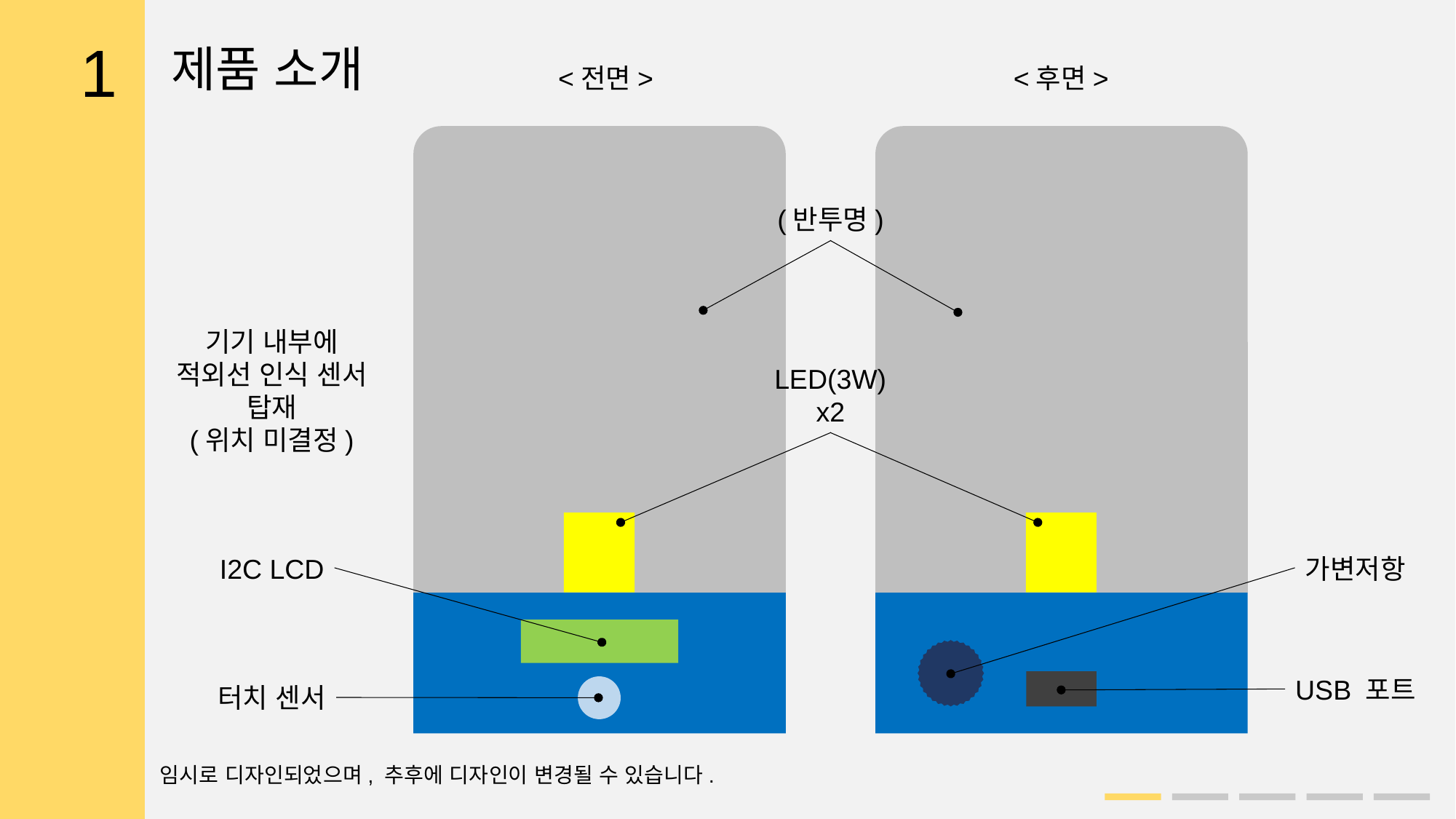

1
제품 소개
<전면>
<후면>

(반투명)
기기 내부에
적외선 인식 센서
탑재
(위치 미결정)
LED(3W)
x2

I2C LCD
가변저항

USB 포트

터치 센서

임시로 디자인되었으며, 추후에 디자인이 변경될 수 있습니다.